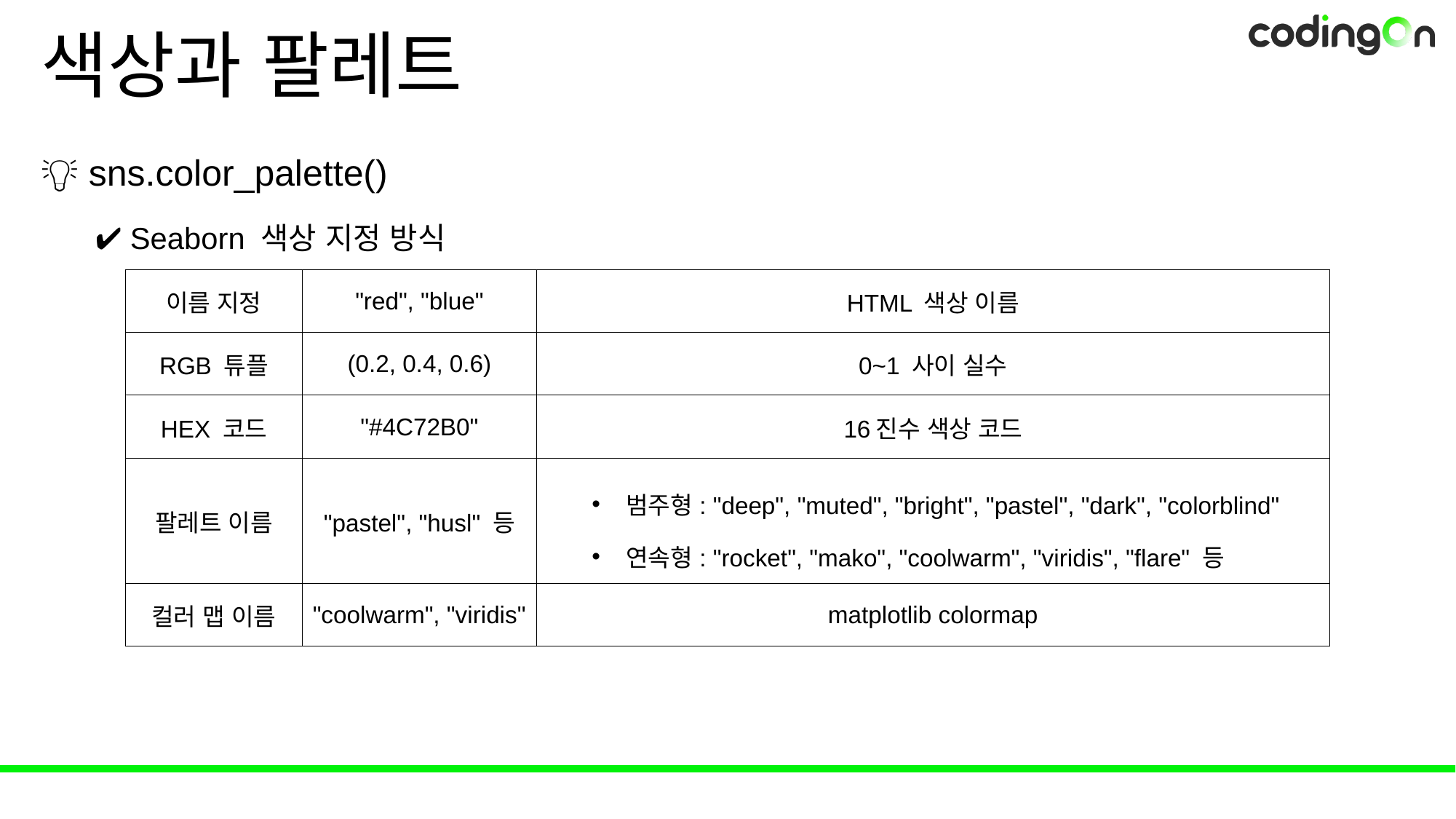

# 색상과 팔레트
💡 sns.color_palette()
✔️ Seaborn 색상 지정 방식
| 이름 지정 | "red", "blue" | HTML 색상 이름 |
| --- | --- | --- |
| RGB 튜플 | (0.2, 0.4, 0.6) | 0~1 사이 실수 |
| HEX 코드 | "#4C72B0" | 16진수 색상 코드 |
| 팔레트 이름 | "pastel", "husl" 등 | 범주형: "deep", "muted", "bright", "pastel", "dark", "colorblind" 연속형: "rocket", "mako", "coolwarm", "viridis", "flare" 등 |
| 컬러 맵 이름 | "coolwarm", "viridis" | matplotlib colormap |